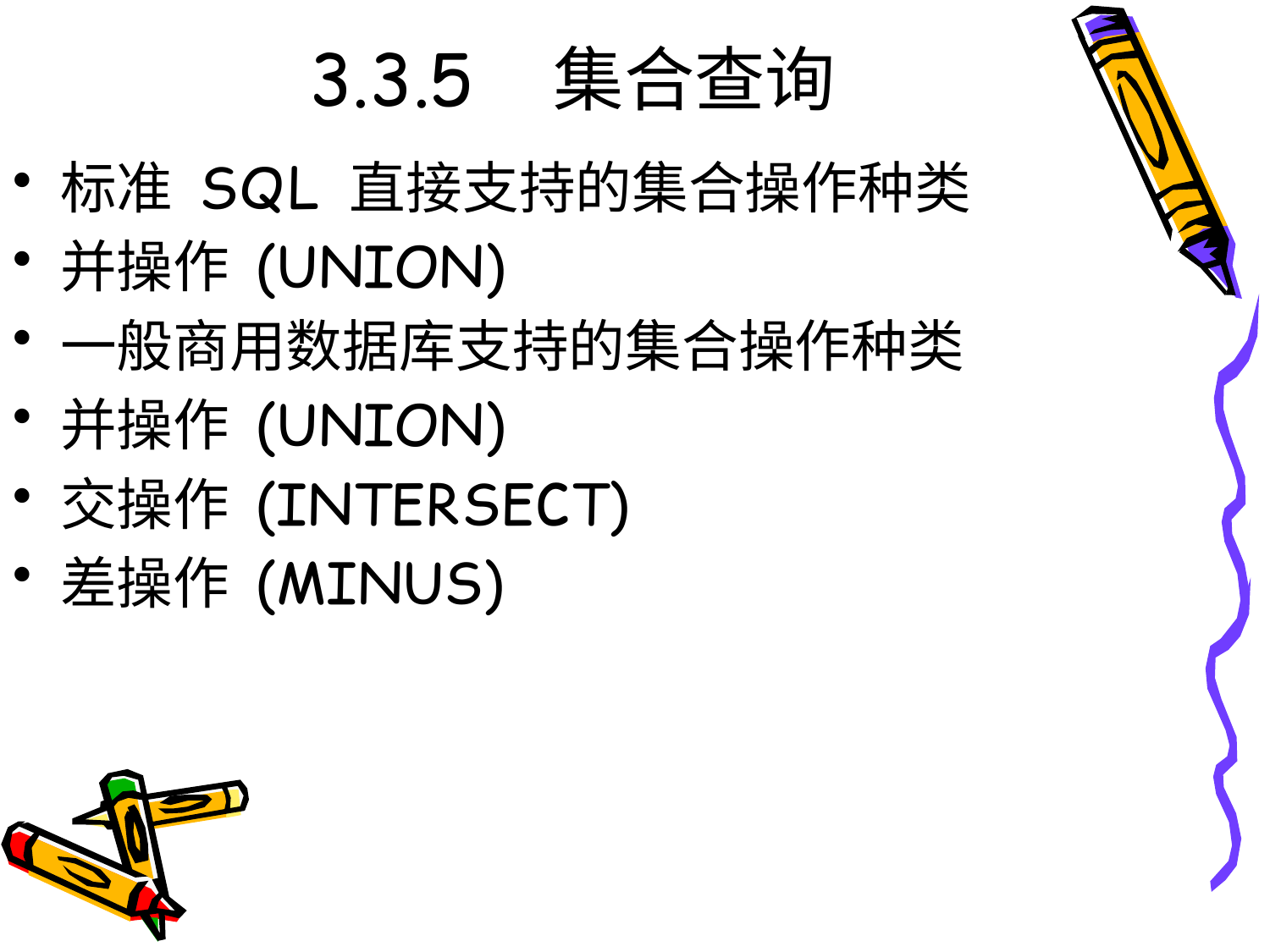

# 3.3.5   集合查询
标准 SQL 直接支持的集合操作种类
并操作 (UNION)
一般商用数据库支持的集合操作种类
并操作 (UNION)
交操作 (INTERSECT)
差操作 (MINUS)